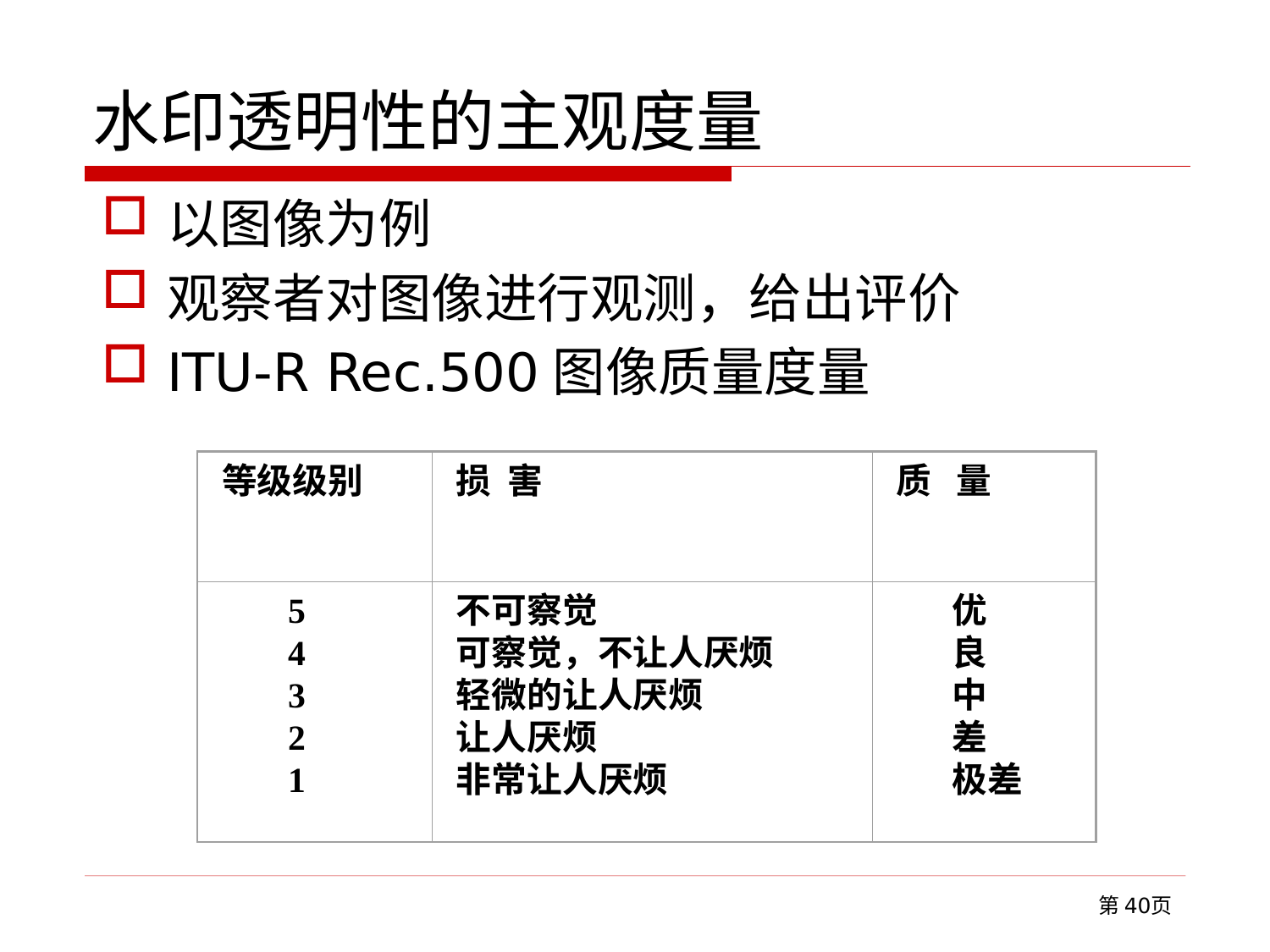

# 水印透明性的主观度量
以图像为例
观察者对图像进行观测，给出评价
ITU-R Rec.500图像质量度量

等级级别

损  害

质   量

5
4
3
2
1

不可察觉
可察觉，不让人厌烦
轻微的让人厌烦
让人厌烦
非常让人厌烦

优
良
中
差
极差

40